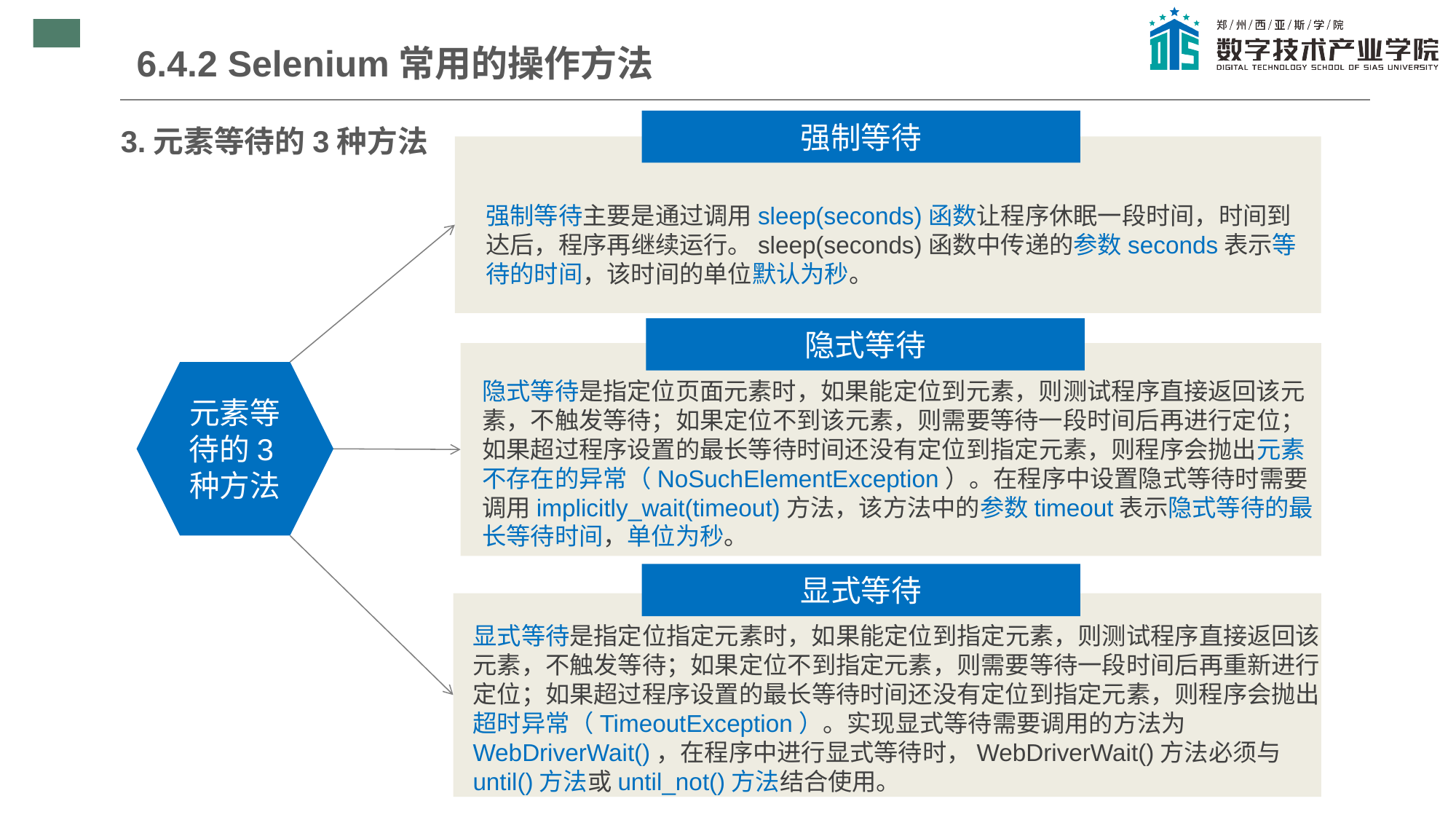

6.4.2 Selenium常用的操作方法
强制等待
3.元素等待的3种方法

强制等待主要是通过调用sleep(seconds)函数让程序休眠一段时间，时间到达后，程序再继续运行。sleep(seconds)函数中传递的参数seconds表示等待的时间，该时间的单位默认为秒。
隐式等待

元素等待的3种方法
隐式等待是指定位页面元素时，如果能定位到元素，则测试程序直接返回该元素，不触发等待；如果定位不到该元素，则需要等待一段时间后再进行定位；如果超过程序设置的最长等待时间还没有定位到指定元素，则程序会抛出元素不存在的异常（NoSuchElementException）。在程序中设置隐式等待时需要调用implicitly_wait(timeout)方法，该方法中的参数timeout表示隐式等待的最长等待时间，单位为秒。
显式等待

显式等待是指定位指定元素时，如果能定位到指定元素，则测试程序直接返回该元素，不触发等待；如果定位不到指定元素，则需要等待一段时间后再重新进行定位；如果超过程序设置的最长等待时间还没有定位到指定元素，则程序会抛出超时异常（TimeoutException）。实现显式等待需要调用的方法为WebDriverWait()，在程序中进行显式等待时，WebDriverWait()方法必须与until()方法或until_not()方法结合使用。